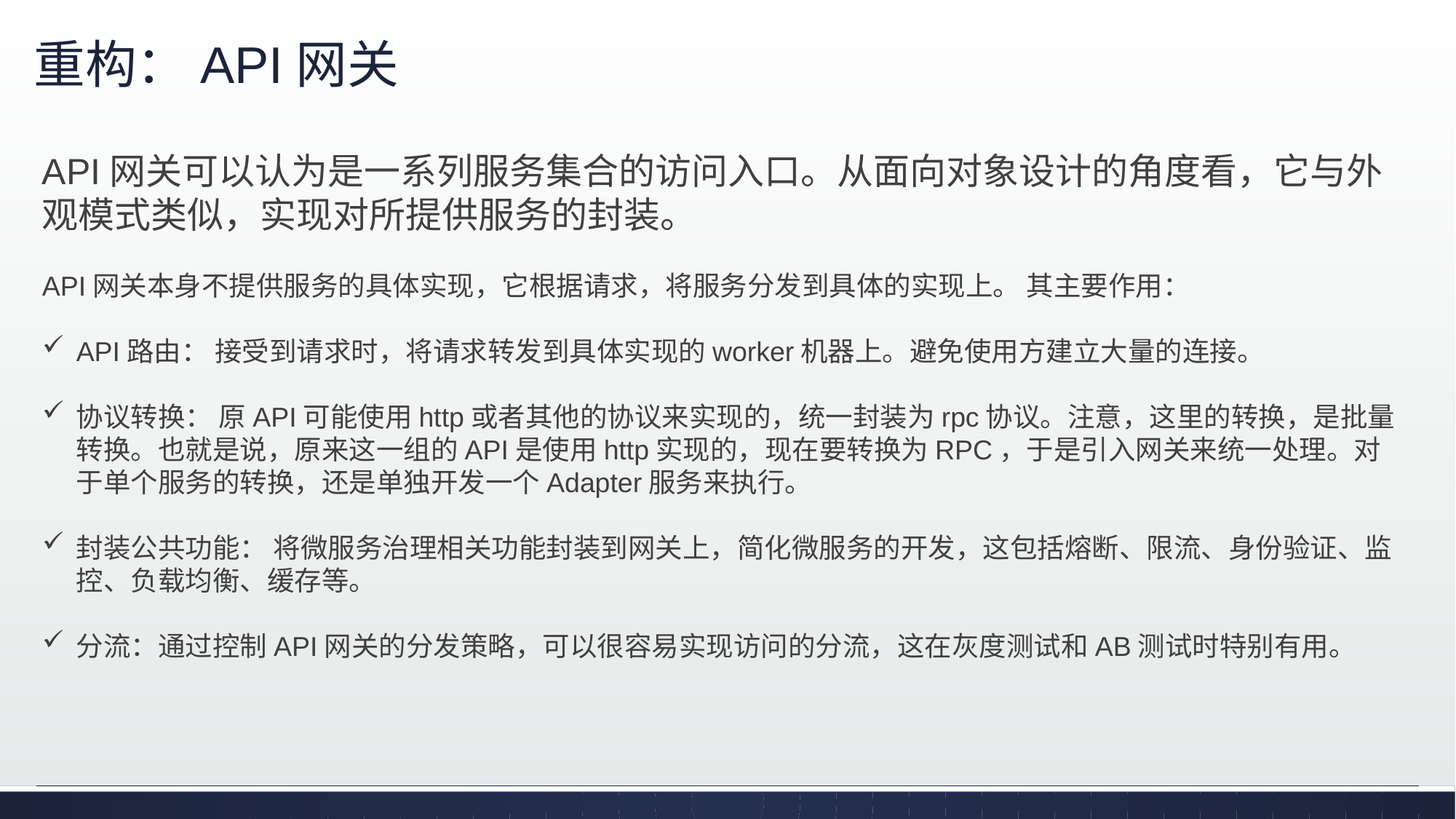

# 重构：API网关
API网关可以认为是一系列服务集合的访问入口。从面向对象设计的角度看，它与外观模式类似，实现对所提供服务的封装。

API网关本身不提供服务的具体实现，它根据请求，将服务分发到具体的实现上。 其主要作用：

API路由： 接受到请求时，将请求转发到具体实现的worker机器上。避免使用方建立大量的连接。

协议转换： 原API可能使用http或者其他的协议来实现的，统一封装为rpc协议。注意，这里的转换，是批量转换。也就是说，原来这一组的API是使用http实现的，现在要转换为RPC，于是引入网关来统一处理。对于单个服务的转换，还是单独开发一个Adapter服务来执行。

封装公共功能： 将微服务治理相关功能封装到网关上，简化微服务的开发，这包括熔断、限流、身份验证、监控、负载均衡、缓存等。

分流：通过控制API网关的分发策略，可以很容易实现访问的分流，这在灰度测试和AB测试时特别有用。